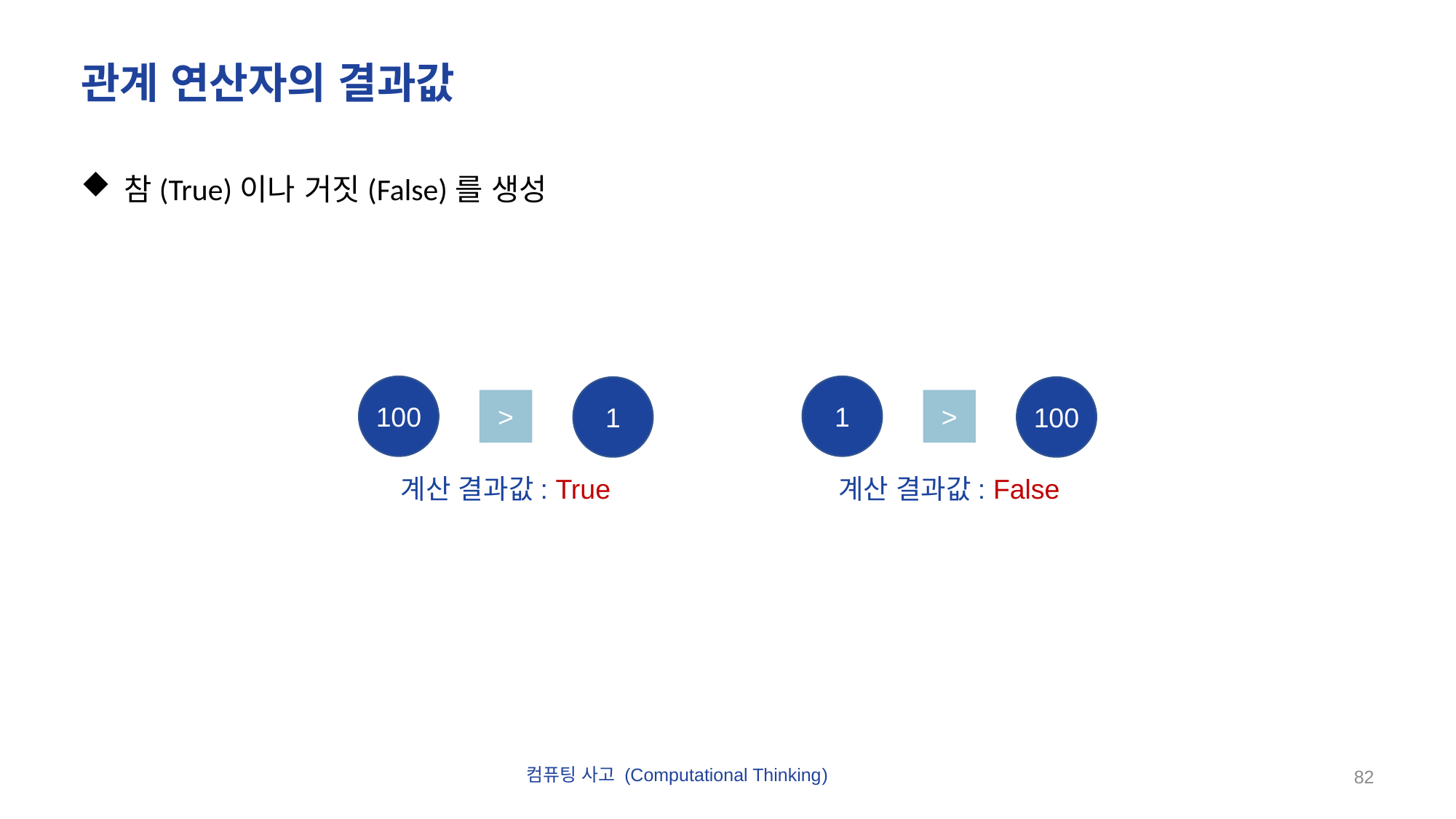

# 관계 연산자의 결과값
참(True)이나 거짓(False)를 생성

100

1
>
계산 결과값: True

1

100
>
계산 결과값: False